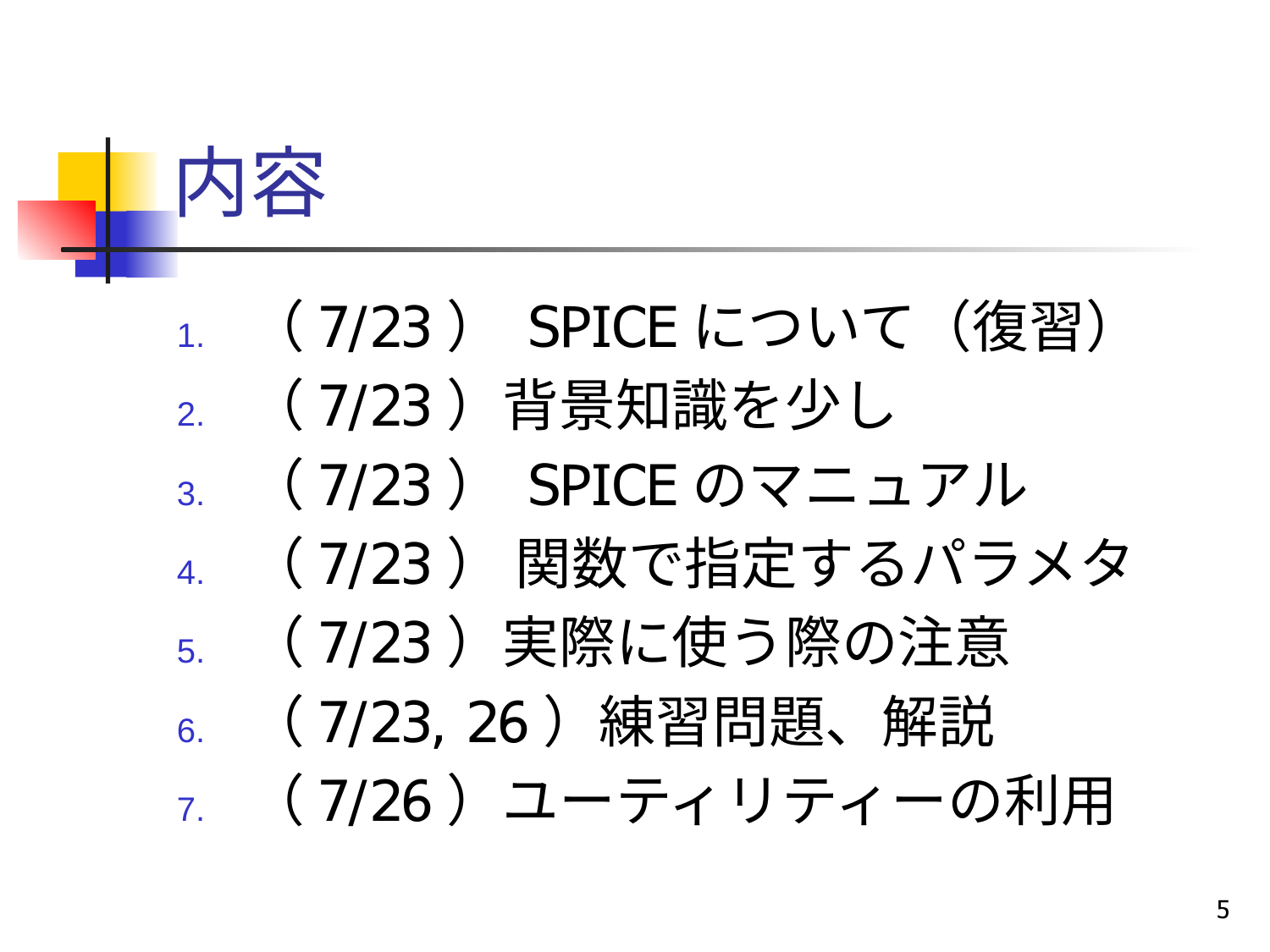

# 内容
（7/23） SPICEについて（復習）
（7/23）背景知識を少し
（7/23） SPICEのマニュアル
（7/23） 関数で指定するパラメタ
（7/23）実際に使う際の注意
（7/23, 26）練習問題、解説
（7/26）ユーティリティーの利用

5